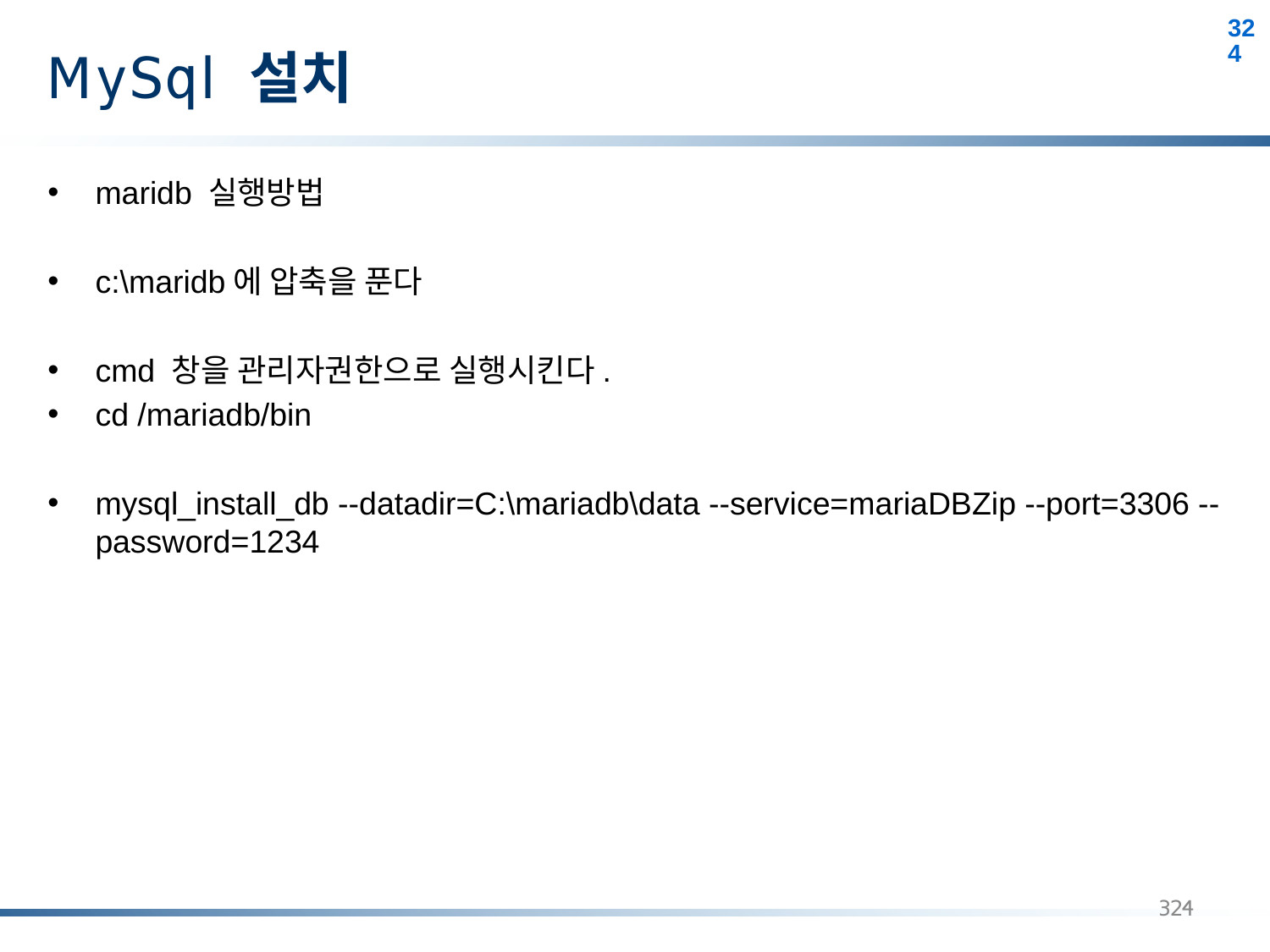

# MySql 설치
maridb 실행방법

c:\maridb에 압축을 푼다

cmd 창을 관리자권한으로 실행시킨다.
cd /mariadb/bin

mysql_install_db --datadir=C:\mariadb\data --service=mariaDBZip --port=3306 --password=1234

324